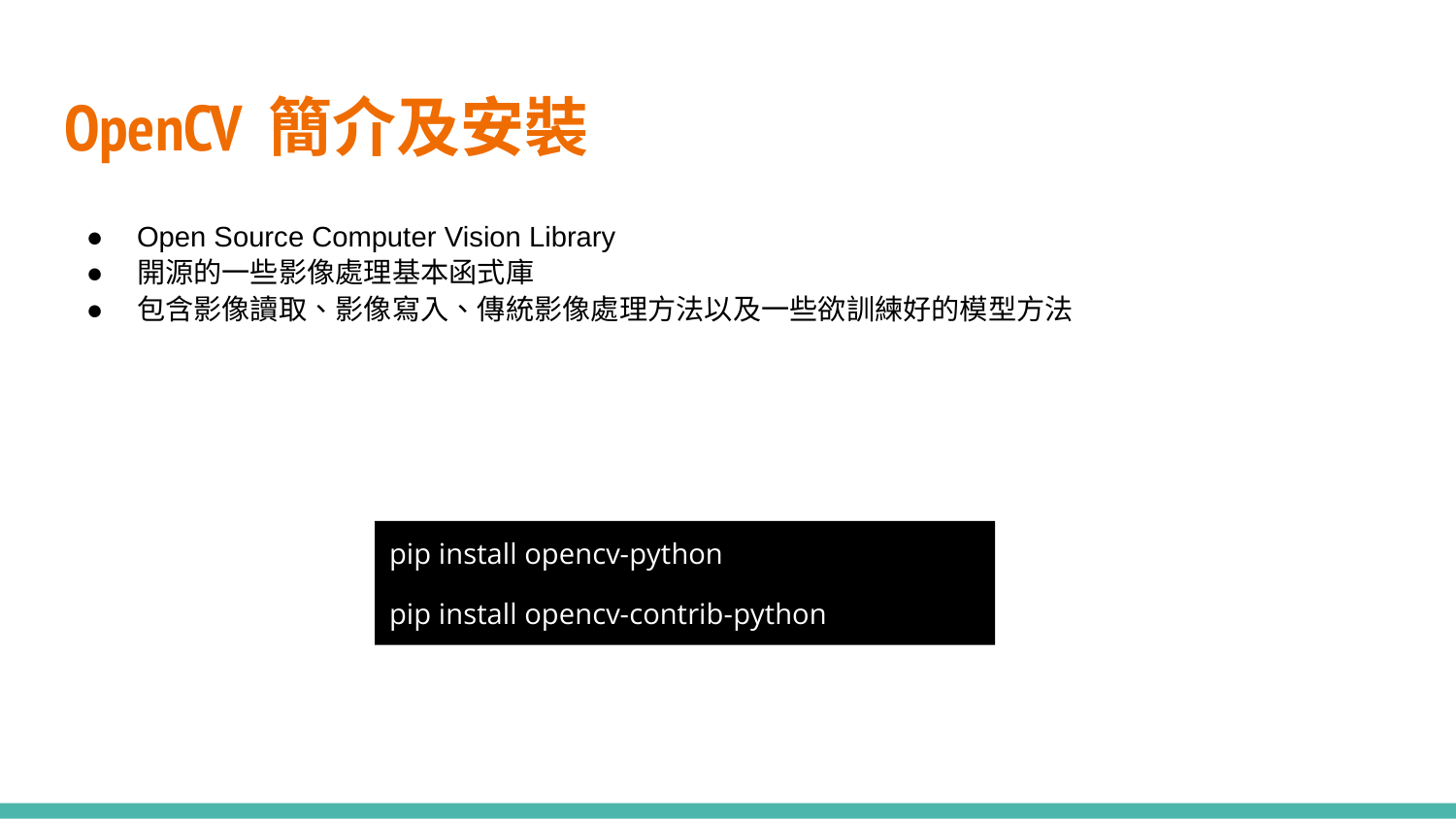

# OpenCV 簡介及安裝
Open Source Computer Vision Library
開源的一些影像處理基本函式庫
包含影像讀取、影像寫入、傳統影像處理方法以及一些欲訓練好的模型方法
pip install opencv-python
pip install opencv-contrib-python